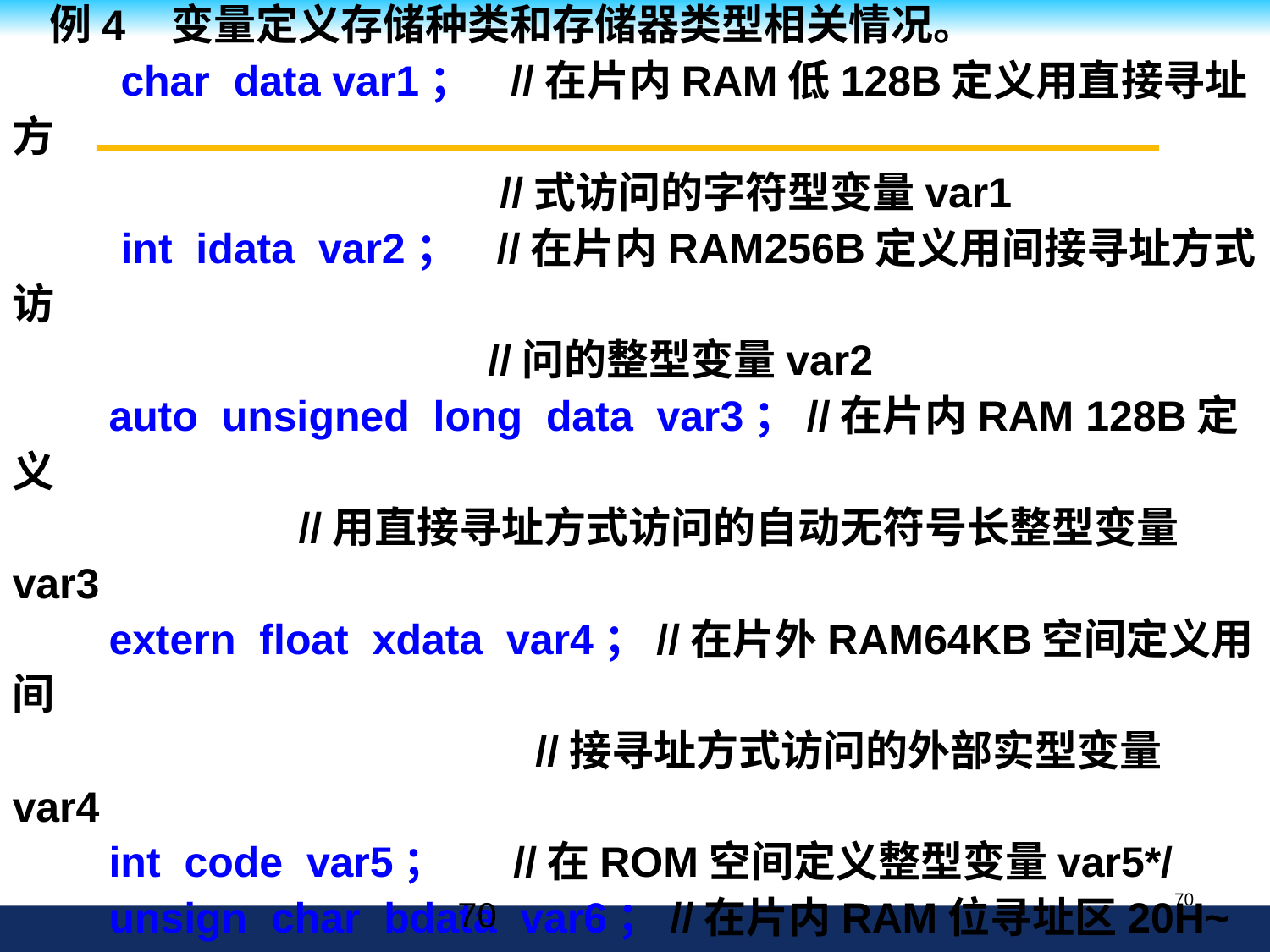

例4   变量定义存储种类和存储器类型相关情况。
      char  data var1；   //在片内RAM低128B定义用直接寻址方
                                      //式访问的字符型变量var1
      int  idata  var2；   //在片内RAM256B定义用间接寻址方式访
                                     //问的整型变量var2
     auto  unsigned  long  data  var3；//在片内RAM 128B定义
                     //用直接寻址方式访问的自动无符号长整型变量var3
     extern  float  xdata  var4；//在片外RAM64KB空间定义用间
                                         //接寻址方式访问的外部实型变量var4
     int  code  var5；      //在ROM空间定义整型变量var5*/
     unsign  char  bdata  var6；//在片内RAM位寻址区20H~
      //2FH单元定义可字节处理和位处理的无符号字符型变量var6
70
70